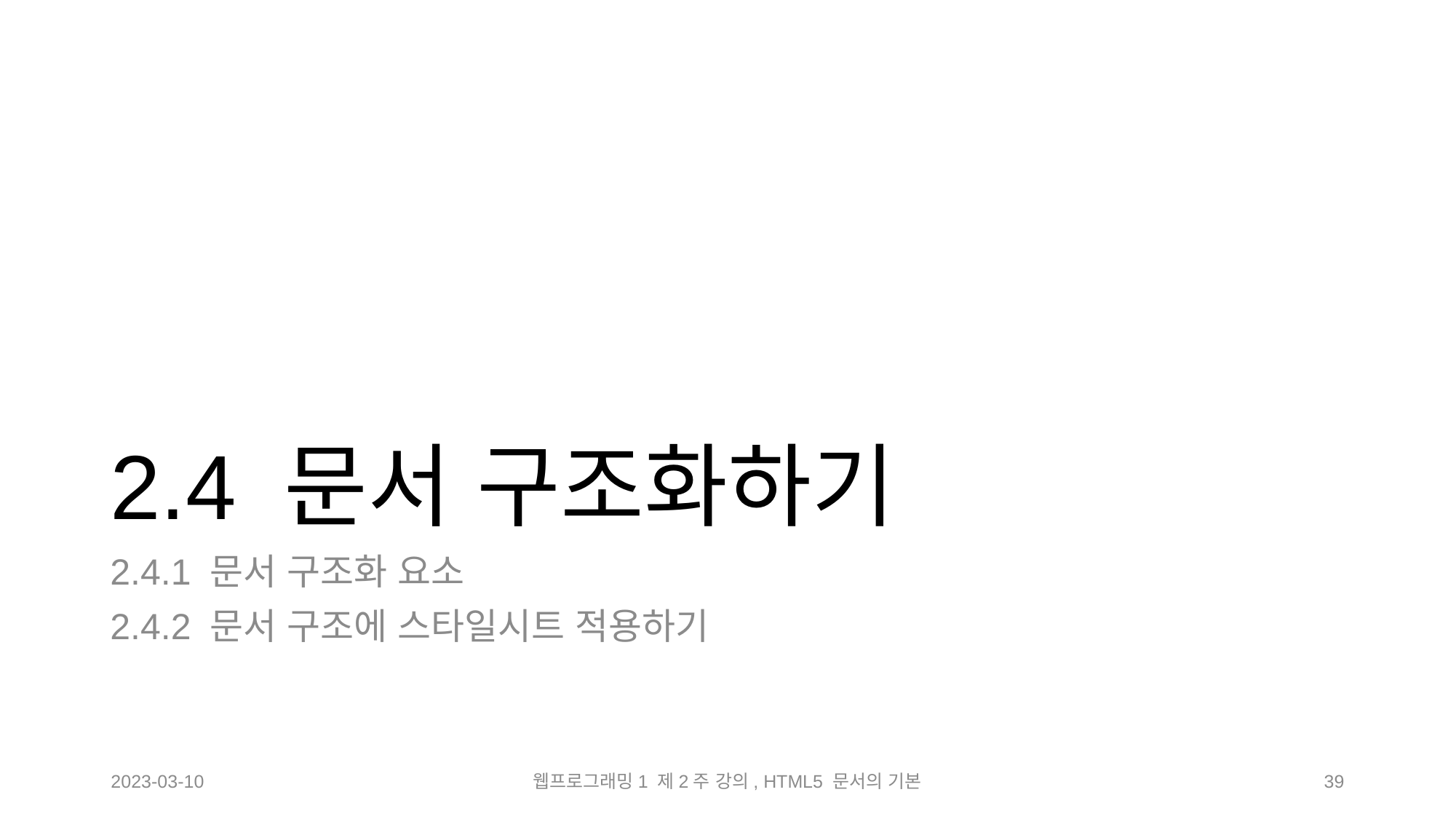

# 2.4 문서 구조화하기
2.4.1 문서 구조화 요소
2.4.2 문서 구조에 스타일시트 적용하기
2023-03-10
웹프로그래밍1 제2주 강의, HTML5 문서의 기본
39